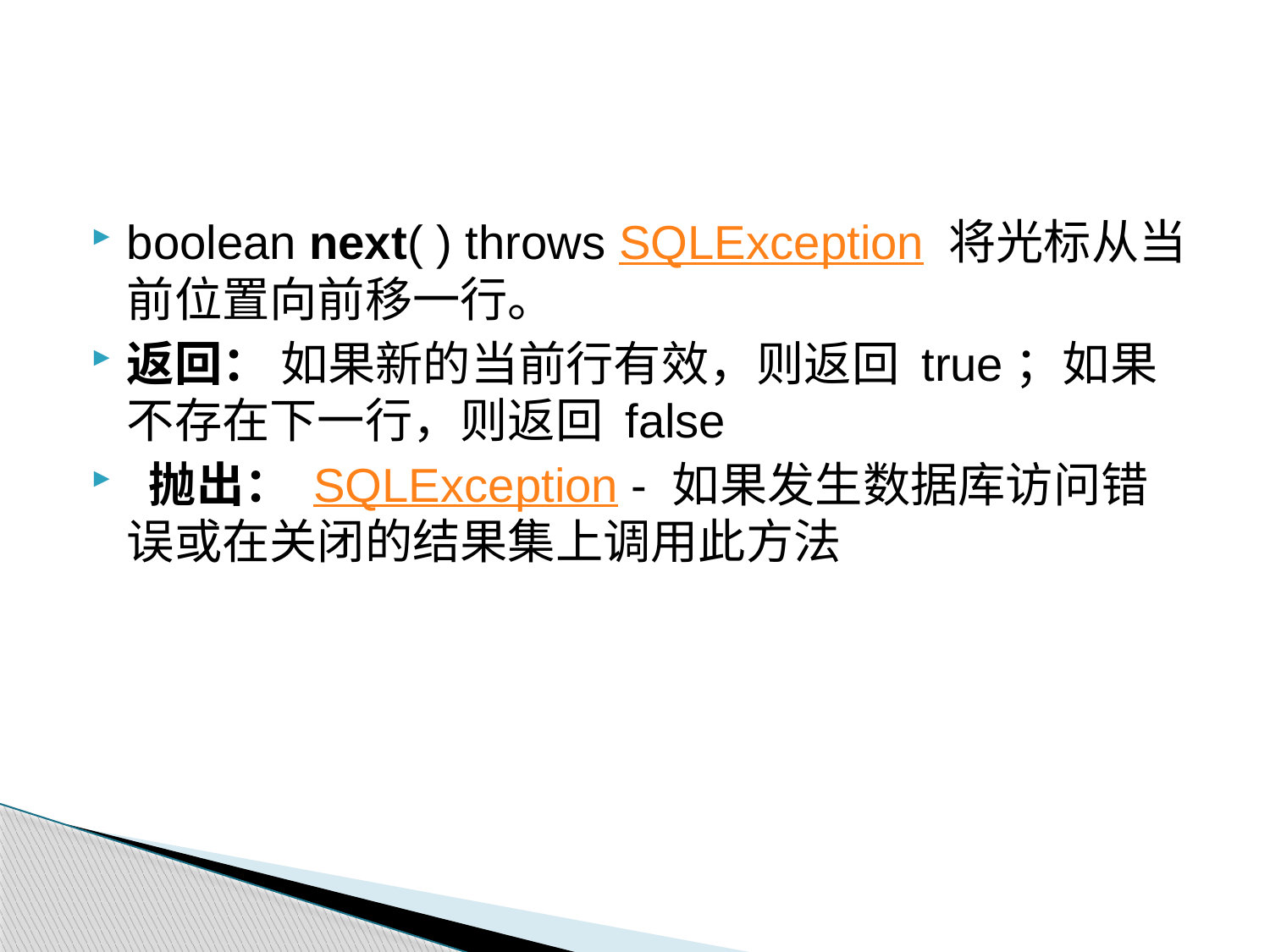

#
boolean next( ) throws SQLException 将光标从当前位置向前移一行。
返回： 如果新的当前行有效，则返回 true；如果不存在下一行，则返回 false
 抛出： SQLException - 如果发生数据库访问错误或在关闭的结果集上调用此方法